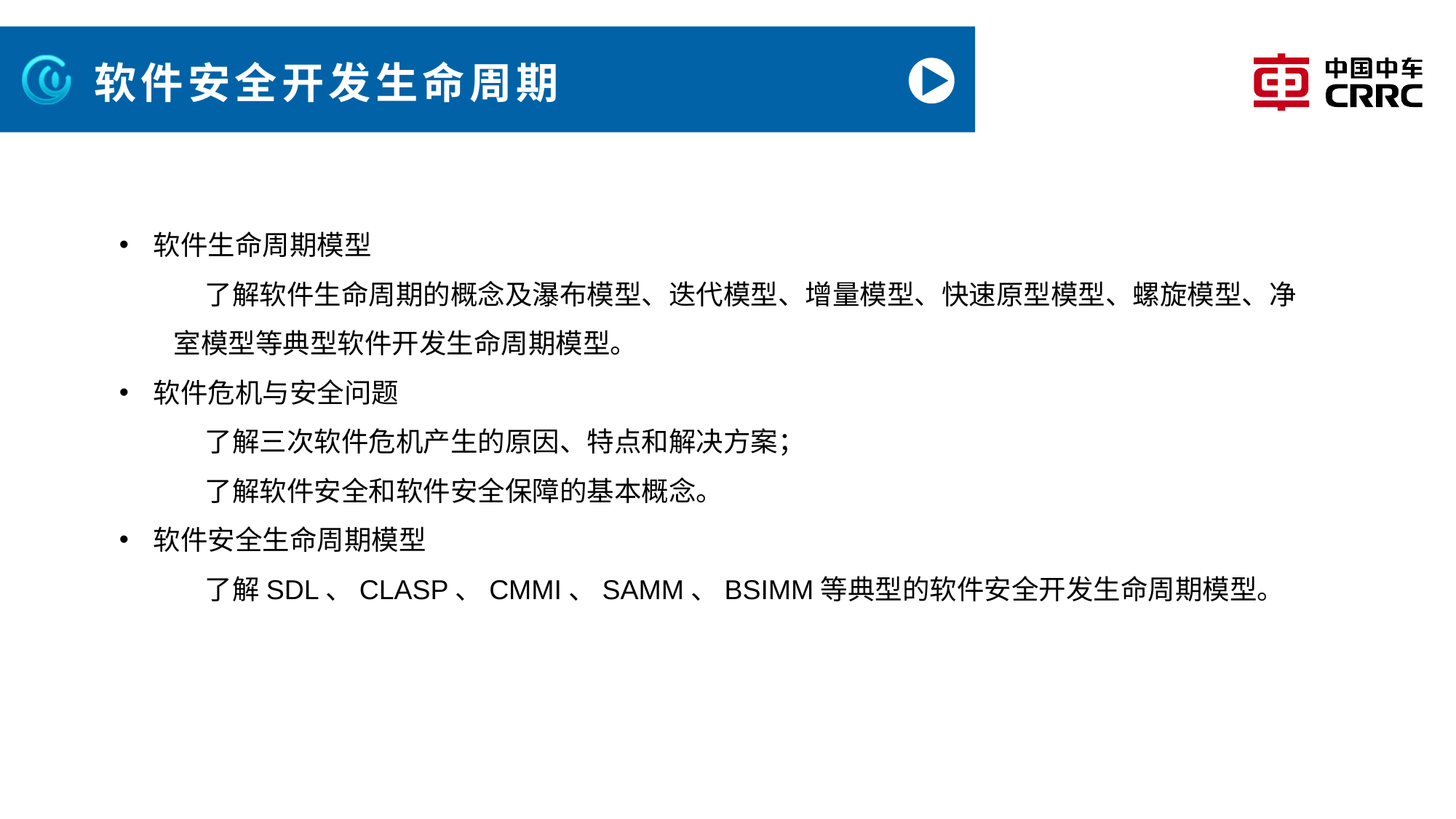

# 软件安全开发生命周期
软件生命周期模型
    了解软件生命周期的概念及瀑布模型、迭代模型、增量模型、快速原型模型、螺旋模型、净室模型等典型软件开发生命周期模型。
软件危机与安全问题
    了解三次软件危机产生的原因、特点和解决方案；
    了解软件安全和软件安全保障的基本概念。
软件安全生命周期模型
    了解SDL、CLASP、CMMI、SAMM、BSIMM等典型的软件安全开发生命周期模型。
4